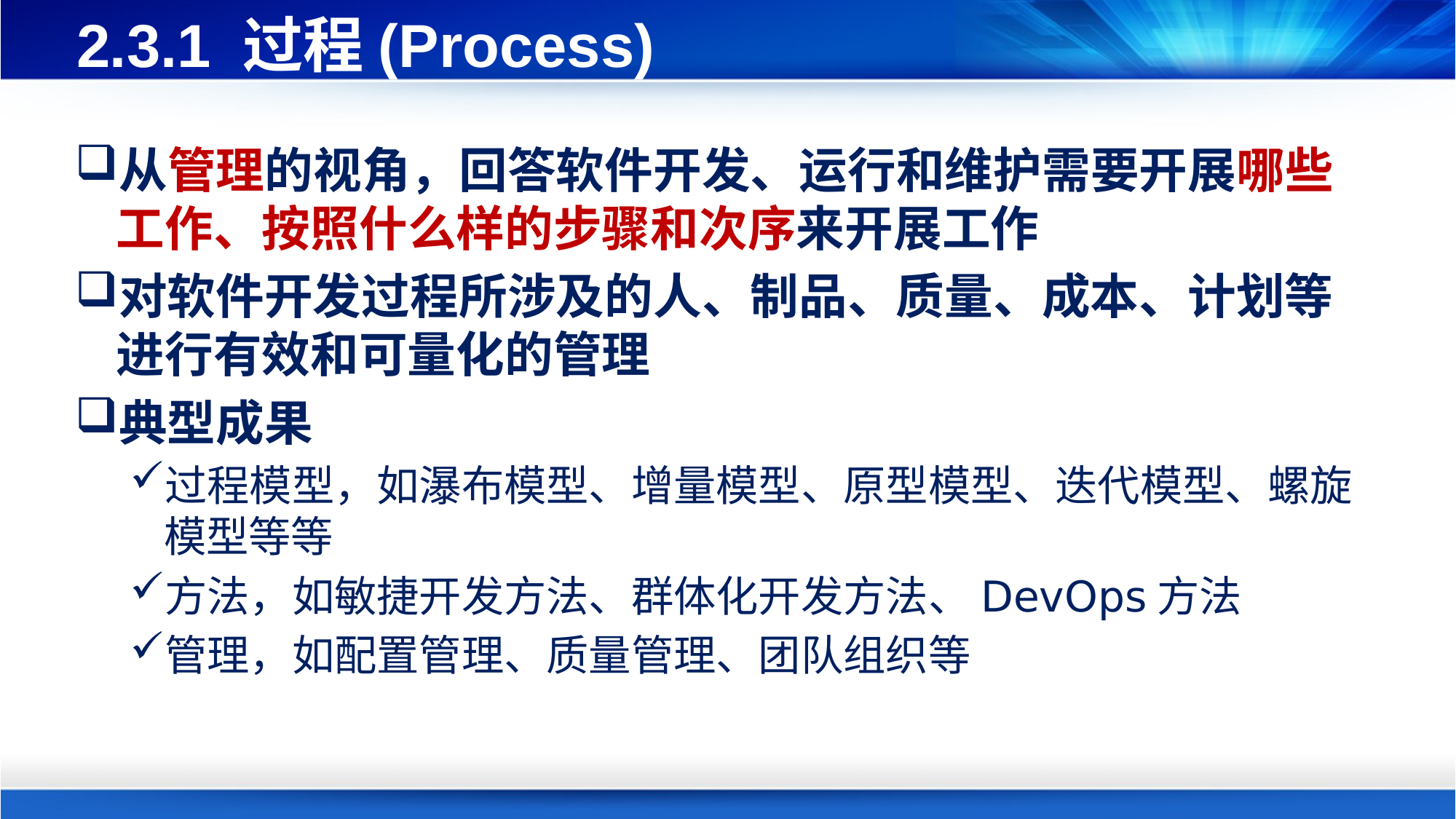

# 2.3.1 过程(Process)
从管理的视角，回答软件开发、运行和维护需要开展哪些工作、按照什么样的步骤和次序来开展工作
对软件开发过程所涉及的人、制品、质量、成本、计划等进行有效和可量化的管理
典型成果
过程模型，如瀑布模型、增量模型、原型模型、迭代模型、螺旋模型等等
方法，如敏捷开发方法、群体化开发方法、DevOps方法
管理，如配置管理、质量管理、团队组织等